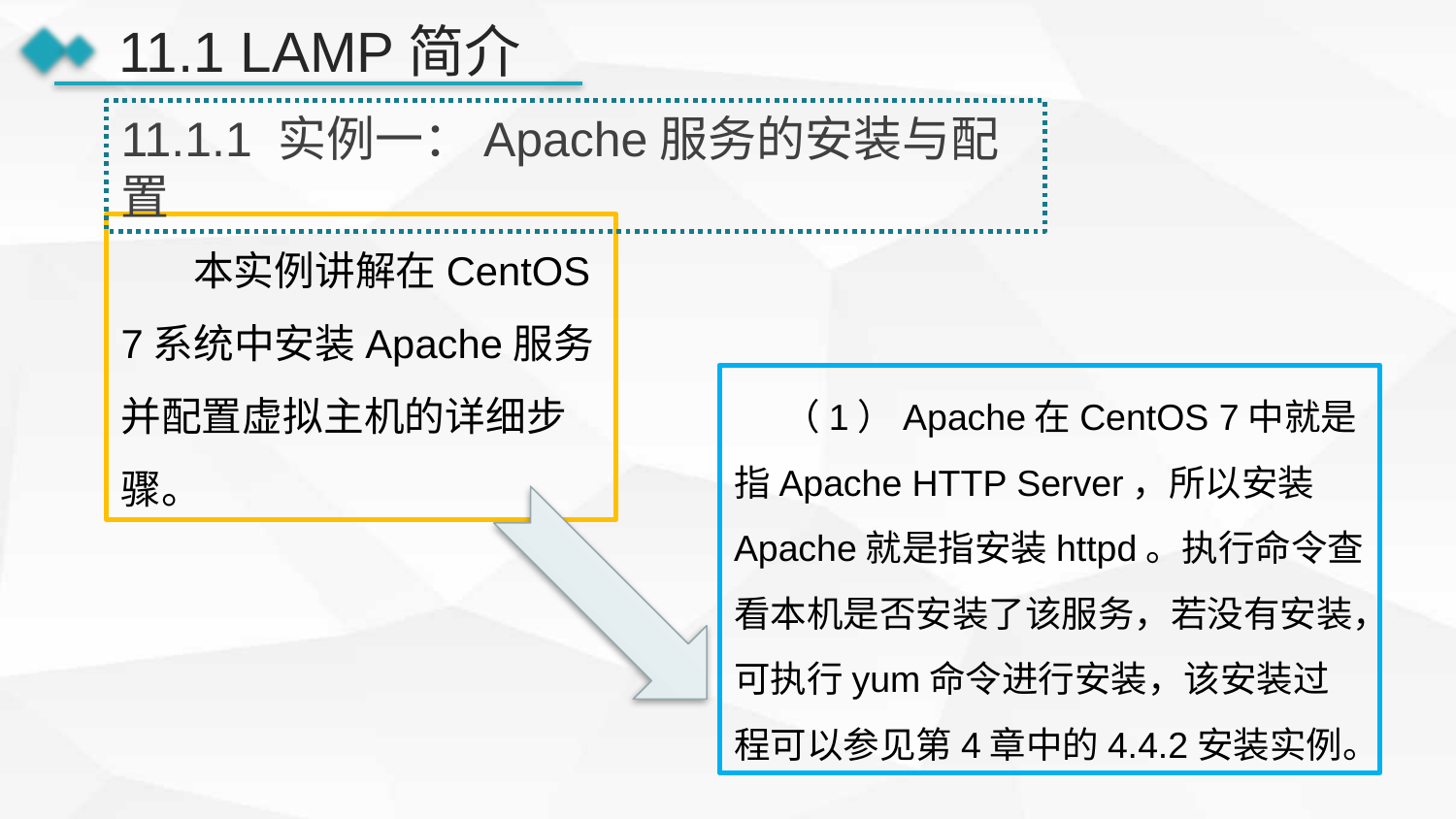

11.1 LAMP简介

11.1.1 实例一：Apache服务的安装与配置
       本实例讲解在CentOS 7系统中安装Apache服务并配置虚拟主机的详细步骤。
     （1）Apache在CentOS 7中就是指Apache HTTP Server，所以安装Apache就是指安装httpd。执行命令查看本机是否安装了该服务，若没有安装，可执行yum命令进行安装，该安装过程可以参见第4章中的4.4.2安装实例。